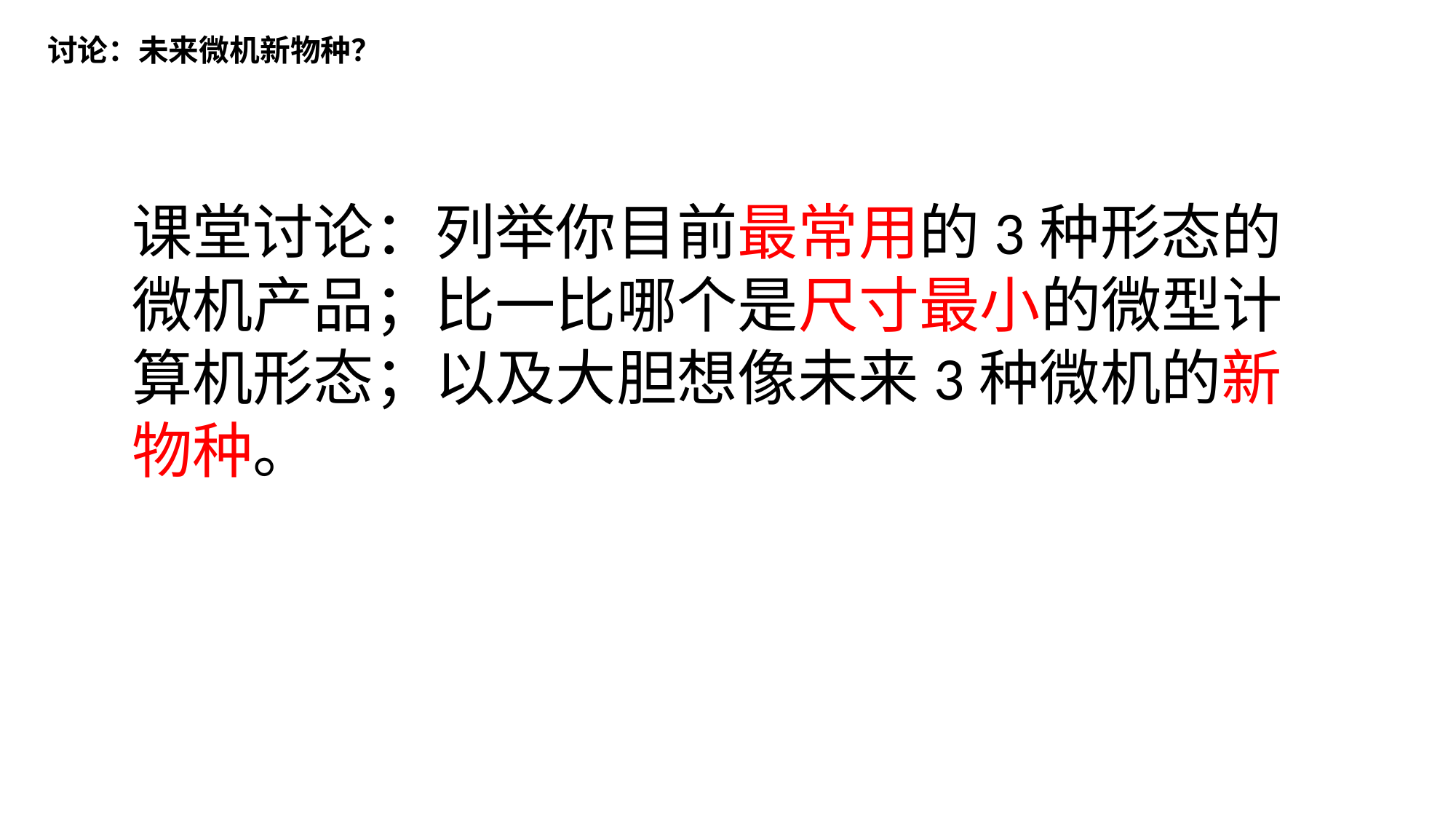

# 讨论：未来微机新物种？
课堂讨论：列举你目前最常用的3种形态的微机产品；比一比哪个是尺寸最小的微型计算机形态；以及大胆想像未来3种微机的新物种。